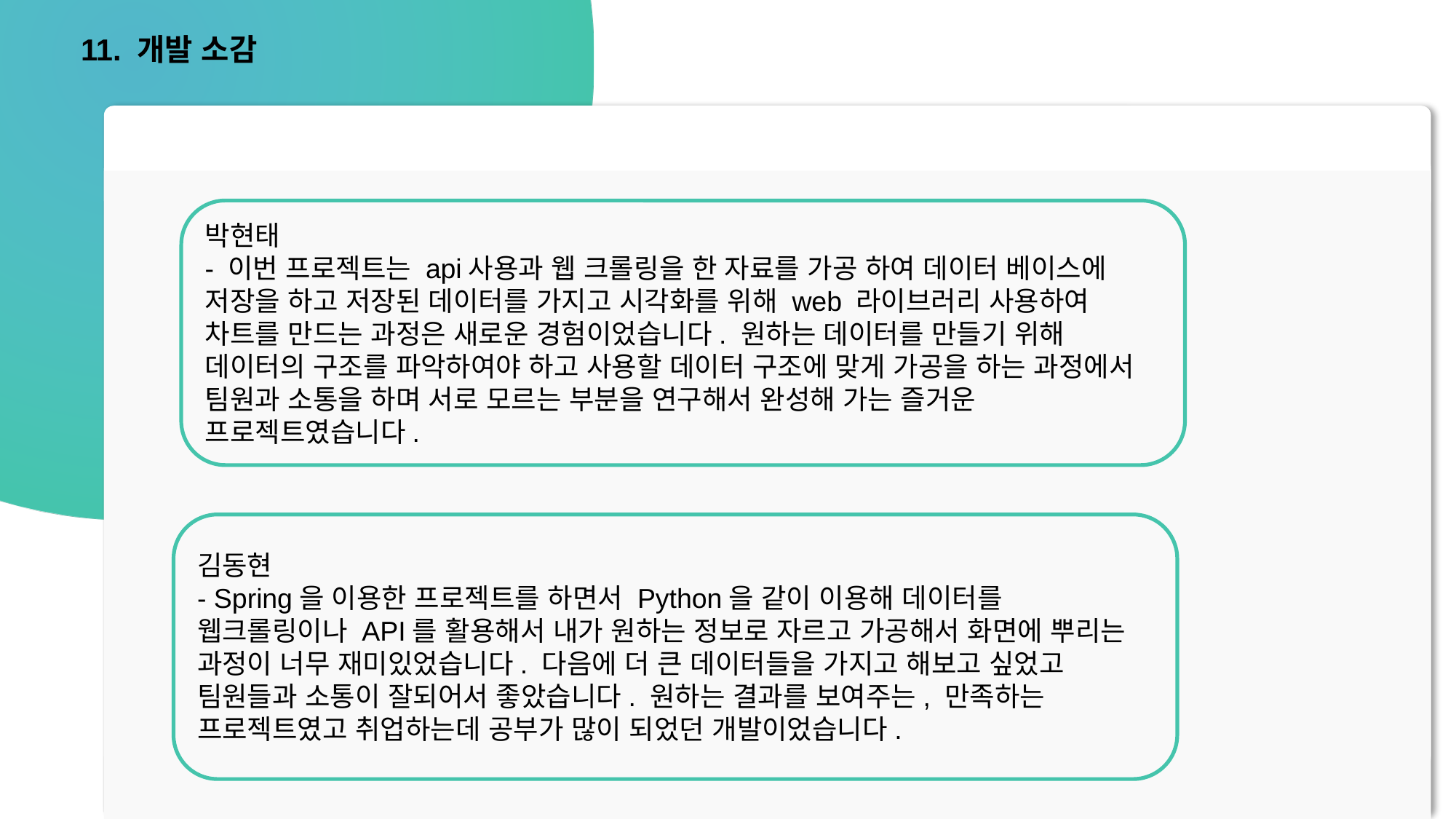

11. 개발 소감

박현태
- 이번 프로젝트는 api사용과 웹 크롤링을 한 자료를 가공 하여 데이터 베이스에 저장을 하고 저장된 데이터를 가지고 시각화를 위해 web 라이브러리 사용하여 차트를 만드는 과정은 새로운 경험이었습니다. 원하는 데이터를 만들기 위해 데이터의 구조를 파악하여야 하고 사용할 데이터 구조에 맞게 가공을 하는 과정에서 팀원과 소통을 하며 서로 모르는 부분을 연구해서 완성해 가는 즐거운 프로젝트였습니다.
김동현
- Spring을 이용한 프로젝트를 하면서 Python을 같이 이용해 데이터를 웹크롤링이나 API를 활용해서 내가 원하는 정보로 자르고 가공해서 화면에 뿌리는 과정이 너무 재미있었습니다. 다음에 더 큰 데이터들을 가지고 해보고 싶었고 팀원들과 소통이 잘되어서 좋았습니다. 원하는 결과를 보여주는, 만족하는 프로젝트였고 취업하는데 공부가 많이 되었던 개발이었습니다.